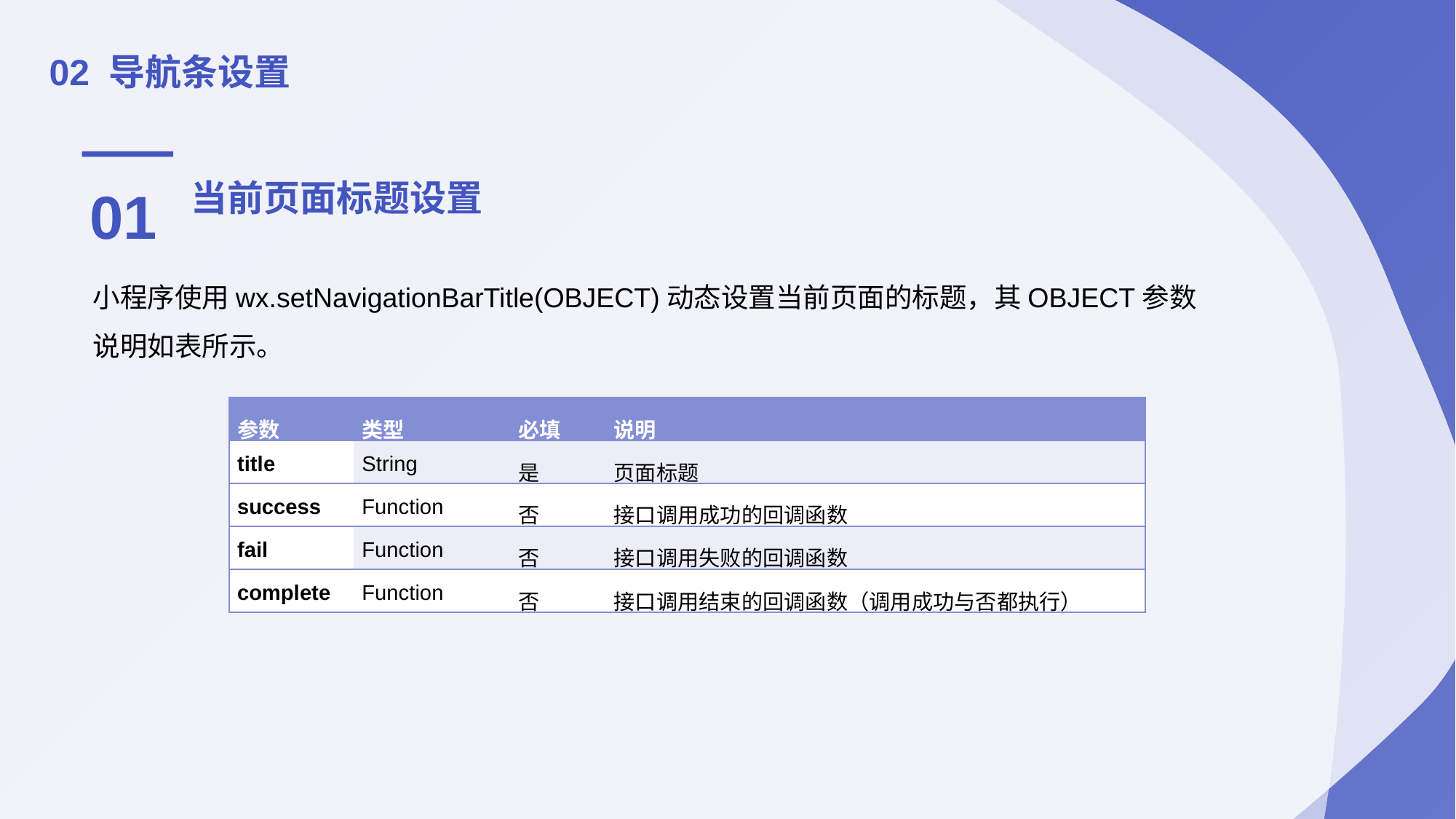

02 导航条设置
01

当前页面标题设置
小程序使用wx.setNavigationBarTitle(OBJECT)动态设置当前页面的标题，其OBJECT参数说明如表所示。
| 参数 | 类型 | 必填 | 说明 |
| --- | --- | --- | --- |
| title | String | 是 | 页面标题 |
| success | Function | 否 | 接口调用成功的回调函数 |
| fail | Function | 否 | 接口调用失败的回调函数 |
| complete | Function | 否 | 接口调用结束的回调函数（调用成功与否都执行） |